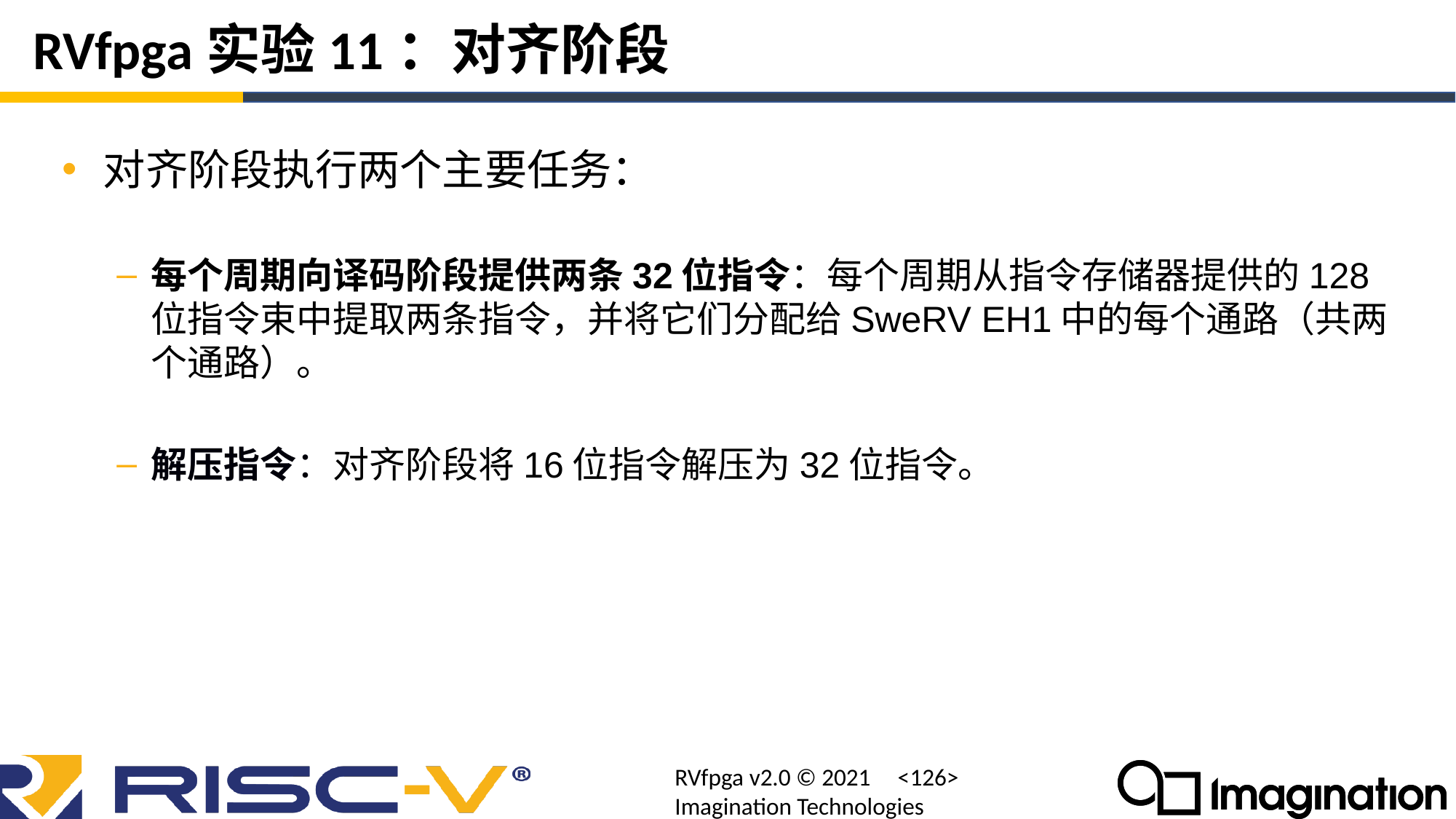

# RVfpga实验11：对齐阶段
对齐阶段执行两个主要任务：

每个周期向译码阶段提供两条32位指令：每个周期从指令存储器提供的128位指令束中提取两条指令，并将它们分配给SweRV EH1中的每个通路（共两个通路）。

解压指令：对齐阶段将16位指令解压为32位指令。